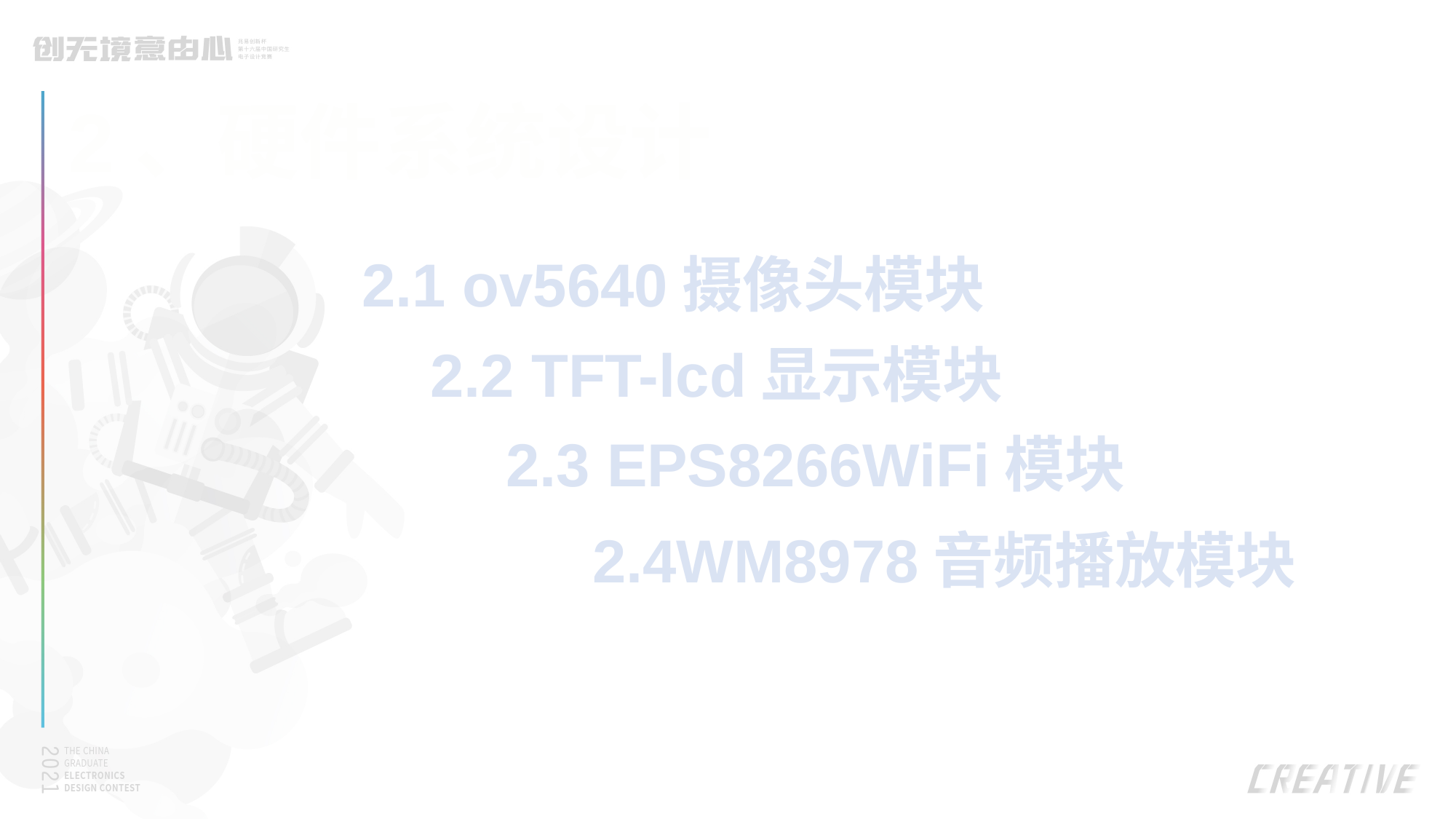

2、硬件系统设计
2.1 ov5640摄像头模块
2.2 TFT-lcd显示模块
2.3 EPS8266WiFi模块
2.4WM8978音频播放模块